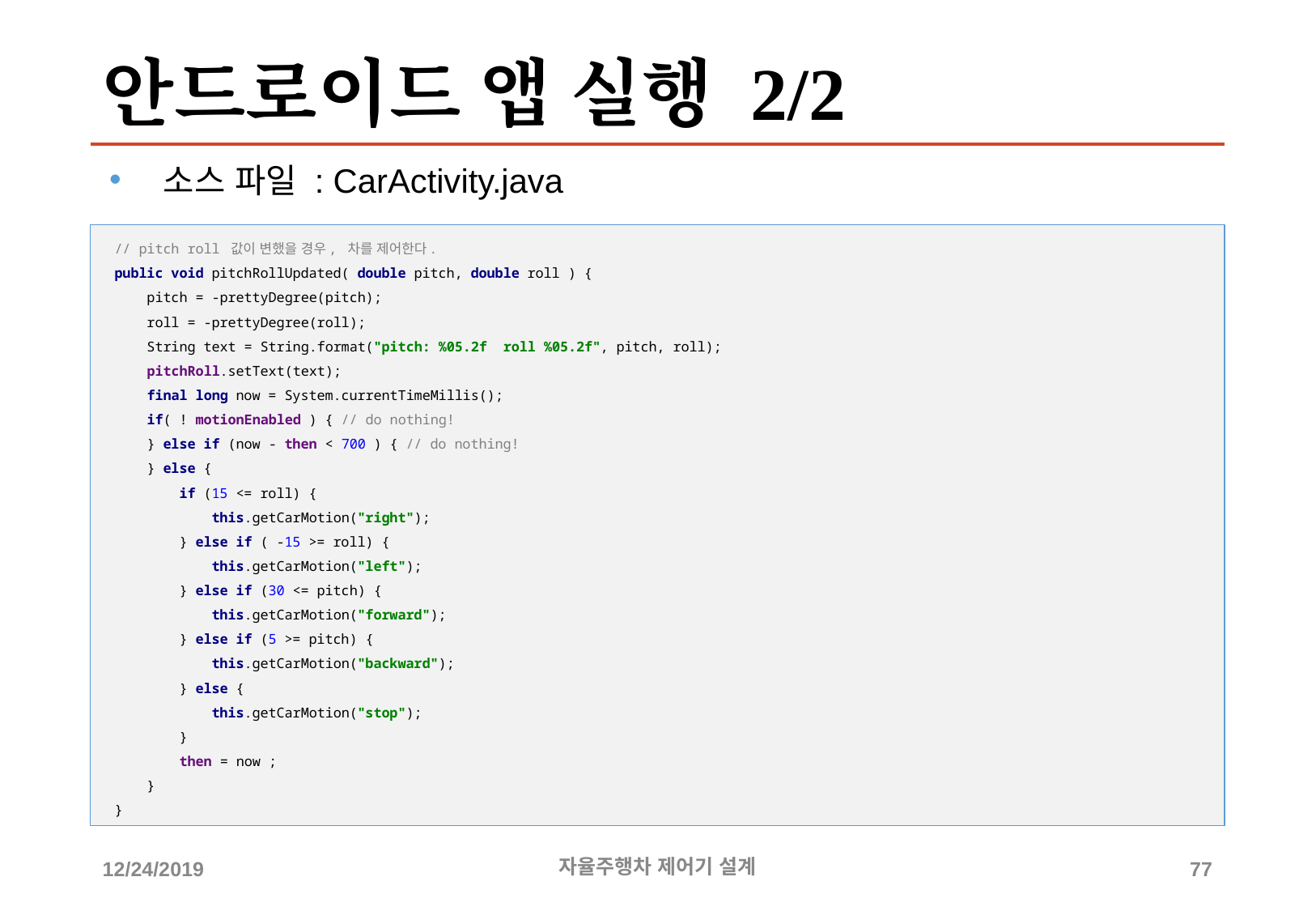

# 안드로이드 앱 실행 2/2
소스 파일 : CarActivity.java
// pitch roll 값이 변했을 경우, 차를 제어한다.
public void pitchRollUpdated( double pitch, double roll ) {
    pitch = -prettyDegree(pitch);
    roll = -prettyDegree(roll);
    String text = String.format("pitch: %05.2f  roll %05.2f", pitch, roll);
    pitchRoll.setText(text);
    final long now = System.currentTimeMillis();
    if( ! motionEnabled ) { // do nothing!
    } else if (now - then < 700 ) { // do nothing!
    } else {
        if (15 <= roll) {
            this.getCarMotion("right");
        } else if ( -15 >= roll) {
            this.getCarMotion("left");
        } else if (30 <= pitch) {
            this.getCarMotion("forward");
        } else if (5 >= pitch) {
            this.getCarMotion("backward");
        } else {
            this.getCarMotion("stop");
        }
        then = now ;
    }
}
12/24/2019
자율주행차 제어기 설계
77